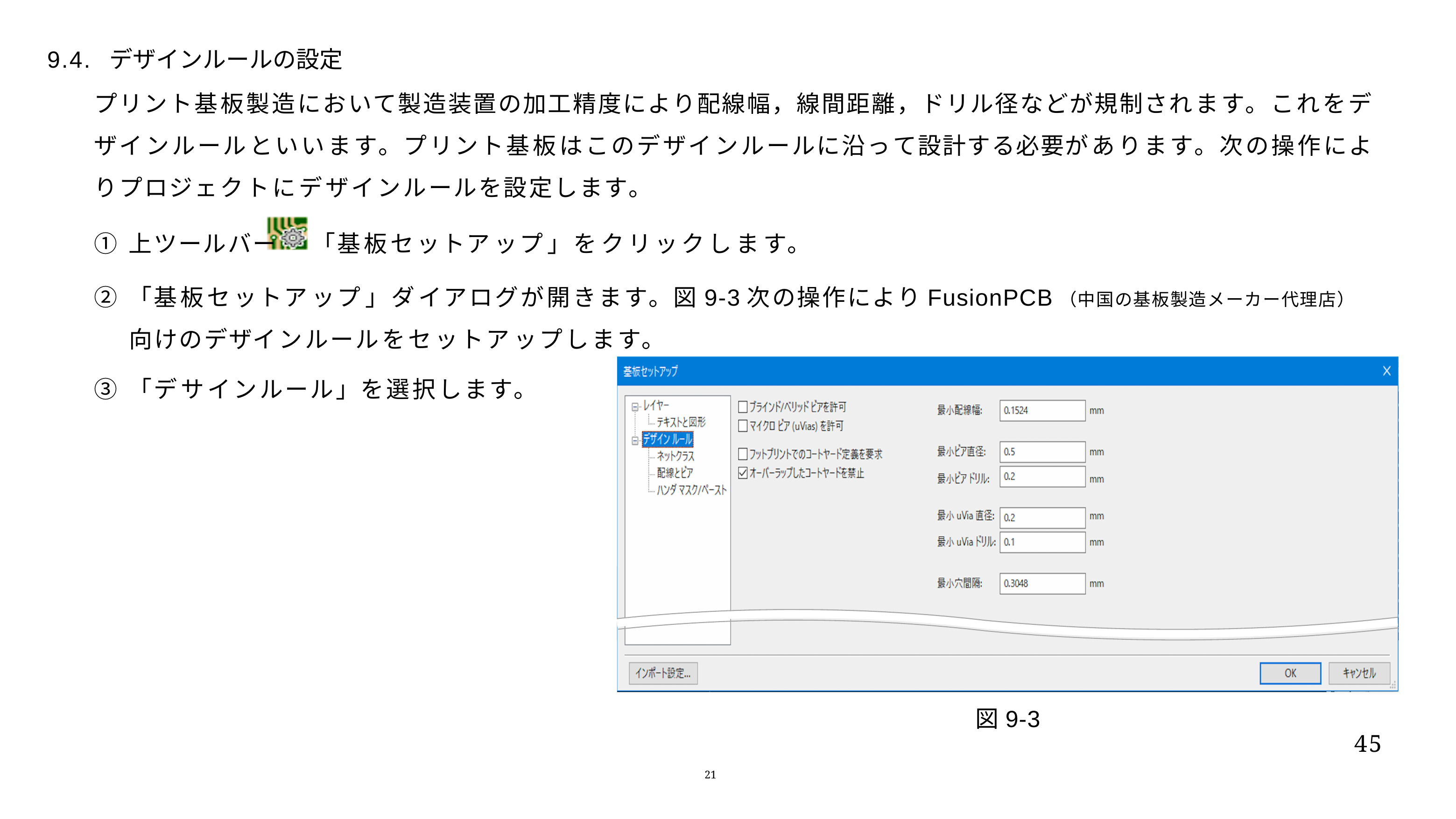

9.4. デザインルールの設定
プリント基板製造において製造装置の加工精度により配線幅，線間距離，ドリル径などが規制されます。これをデザインルールといいます。プリント基板はこのデザインルールに沿って設計する必要があります。次の操作によりプロジェクトにデザインルールを設定します。
① 上ツールバー　 「基板セットアップ」をクリックします。
② 「基板セットアップ」ダイアログが開きます。図9-3次の操作によりFusionPCB（中国の基板製造メーカー代理店）　向けのデザインルールをセットアップします。
③ 「デサインルール」を選択します。

図9-3
45
21